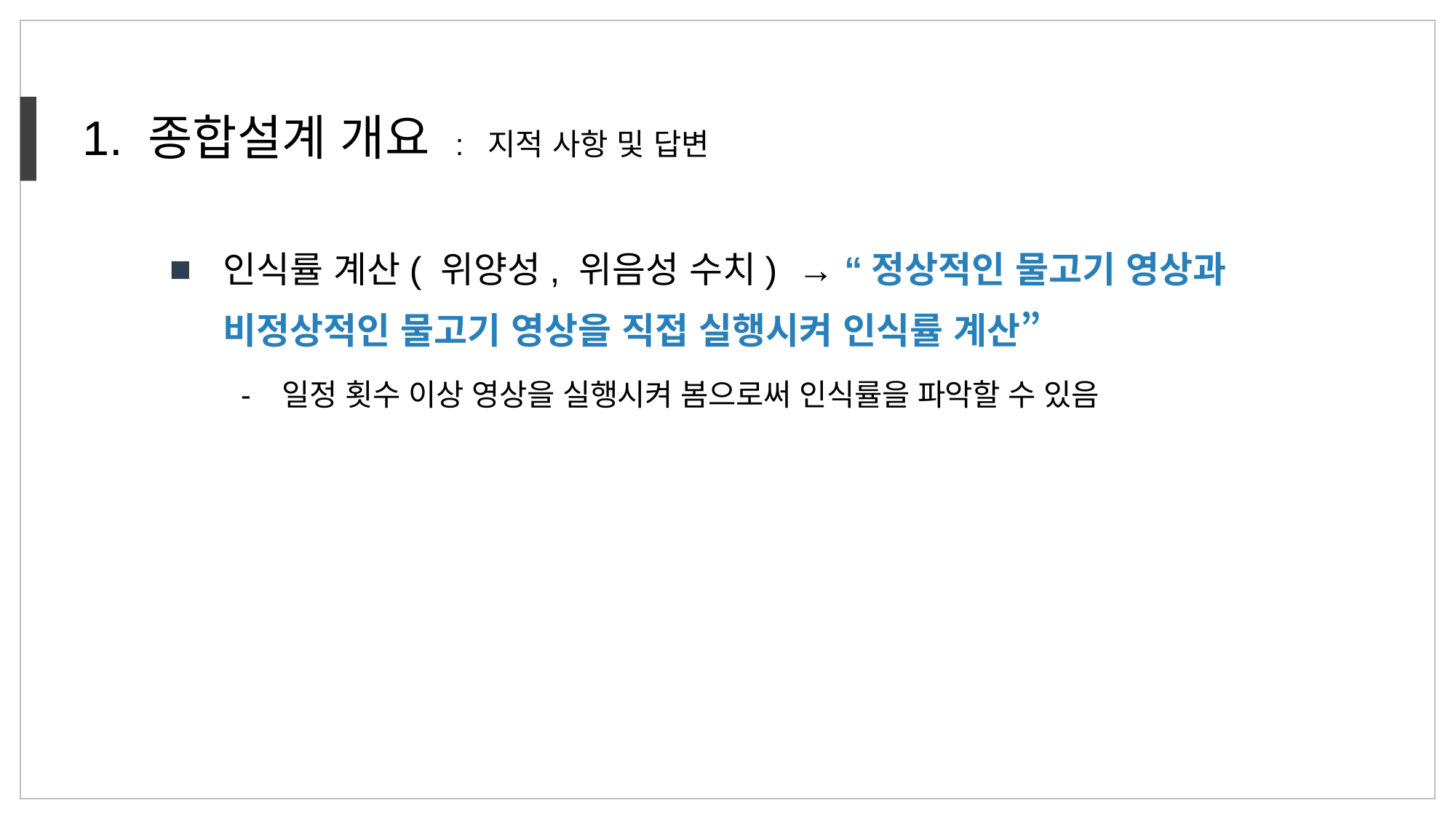

1. 종합설계 개요 :  지적 사항 및 답변

인식률 계산( 위양성, 위음성 수치)  → “정상적인 물고기 영상과 비정상적인 물고기 영상을 직접 실행시켜 인식률 계산”
         -   일정 횟수 이상 영상을 실행시켜 봄으로써 인식률을 파악할 수 있음